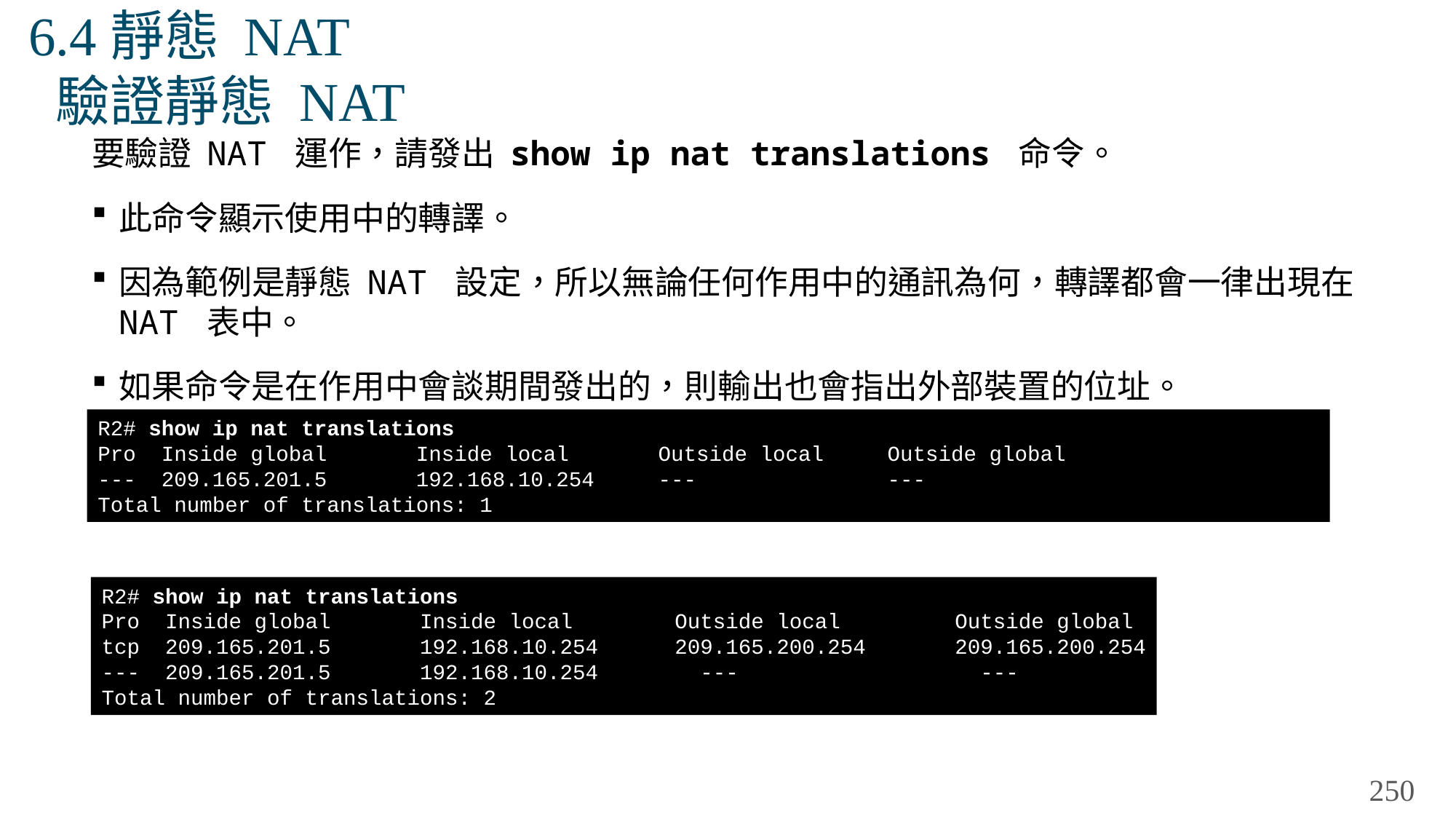

# 6.4靜態 NAT 驗證靜態 NAT
要驗證 NAT 運作，請發出 show ip nat translations 命令。
此命令顯示使用中的轉譯。
因為範例是靜態 NAT 設定，所以無論任何作用中的通訊為何，轉譯都會一律出現在 NAT 表中。
如果命令是在作用中會談期間發出的，則輸出也會指出外部裝置的位址。
R2# show ip nat translations
Pro  Inside global       Inside local       Outside local     Outside global
---  209.165.201.5       192.168.10.254     ---               ---
Total number of translations: 1
R2# show ip nat translations
Pro  Inside global       Inside local        Outside local         Outside global
tcp  209.165.201.5       192.168.10.254      209.165.200.254       209.165.200.254
---  209.165.201.5       192.168.10.254        ---                   ---
Total number of translations: 2
250